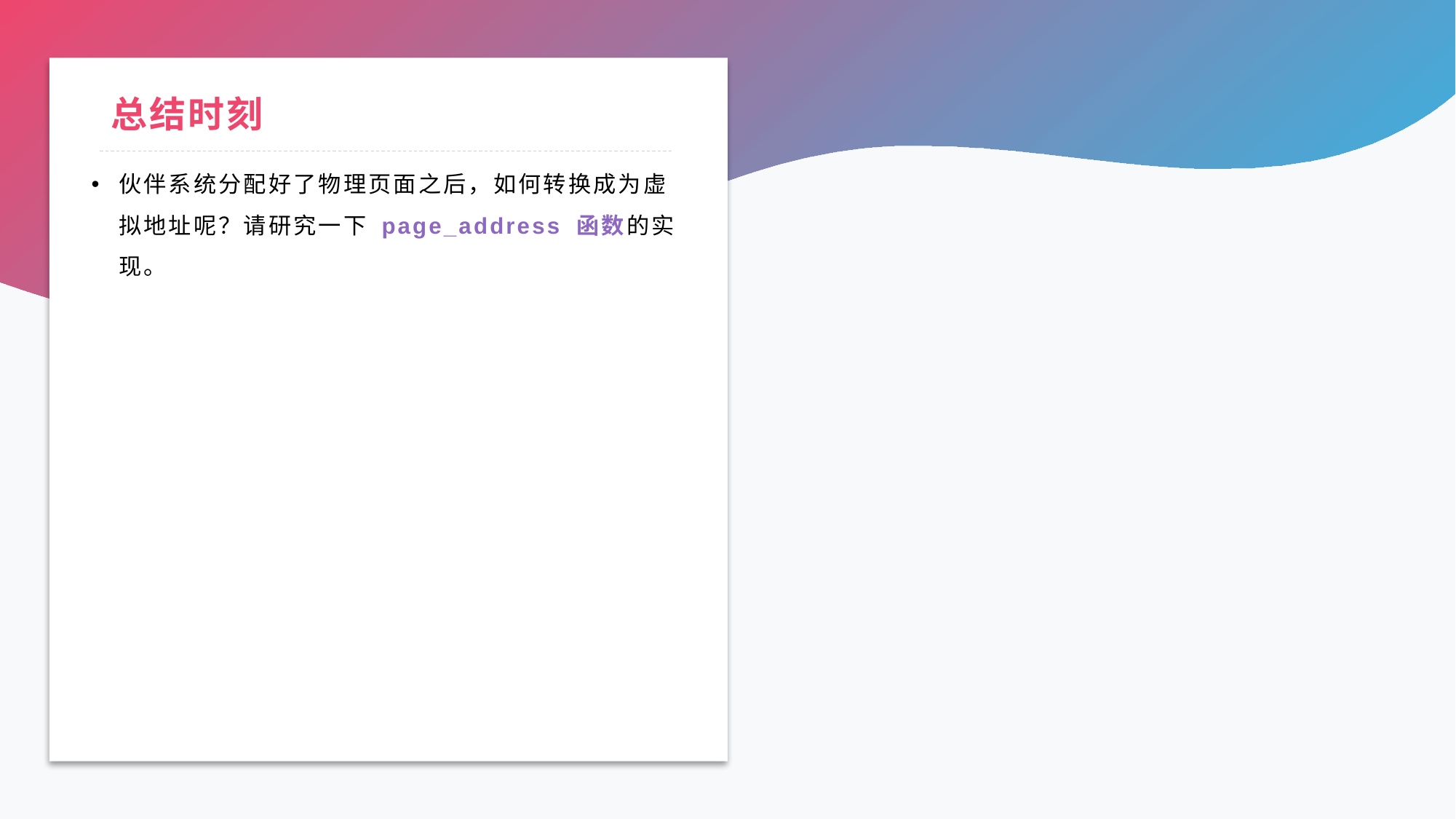

# 总结时刻
伙伴系统分配好了物理页面之后，如何转换成为虚拟地址呢？请研究一下 page_address 函数的实现。